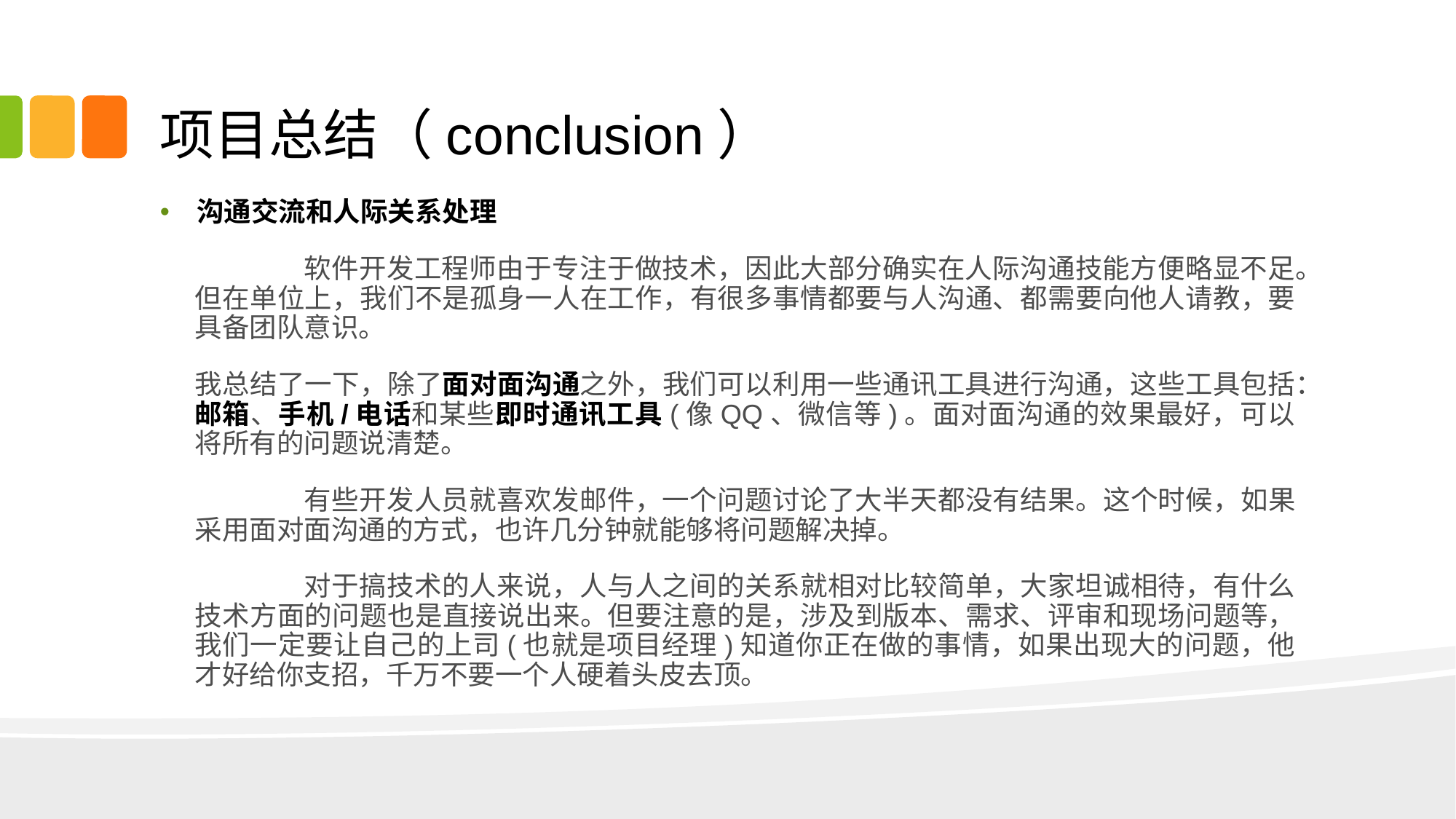

# 项目总结（conclusion）
沟通交流和人际关系处理
	软件开发工程师由于专注于做技术，因此大部分确实在人际沟通技能方便略显不足。但在单位上，我们不是孤身一人在工作，有很多事情都要与人沟通、都需要向他人请教，要具备团队意识。
我总结了一下，除了面对面沟通之外，我们可以利用一些通讯工具进行沟通，这些工具包括：邮箱、手机/电话和某些即时通讯工具(像QQ、微信等)。面对面沟通的效果最好，可以将所有的问题说清楚。
	有些开发人员就喜欢发邮件，一个问题讨论了大半天都没有结果。这个时候，如果采用面对面沟通的方式，也许几分钟就能够将问题解决掉。
	对于搞技术的人来说，人与人之间的关系就相对比较简单，大家坦诚相待，有什么技术方面的问题也是直接说出来。但要注意的是，涉及到版本、需求、评审和现场问题等，我们一定要让自己的上司(也就是项目经理)知道你正在做的事情，如果出现大的问题，他才好给你支招，千万不要一个人硬着头皮去顶。